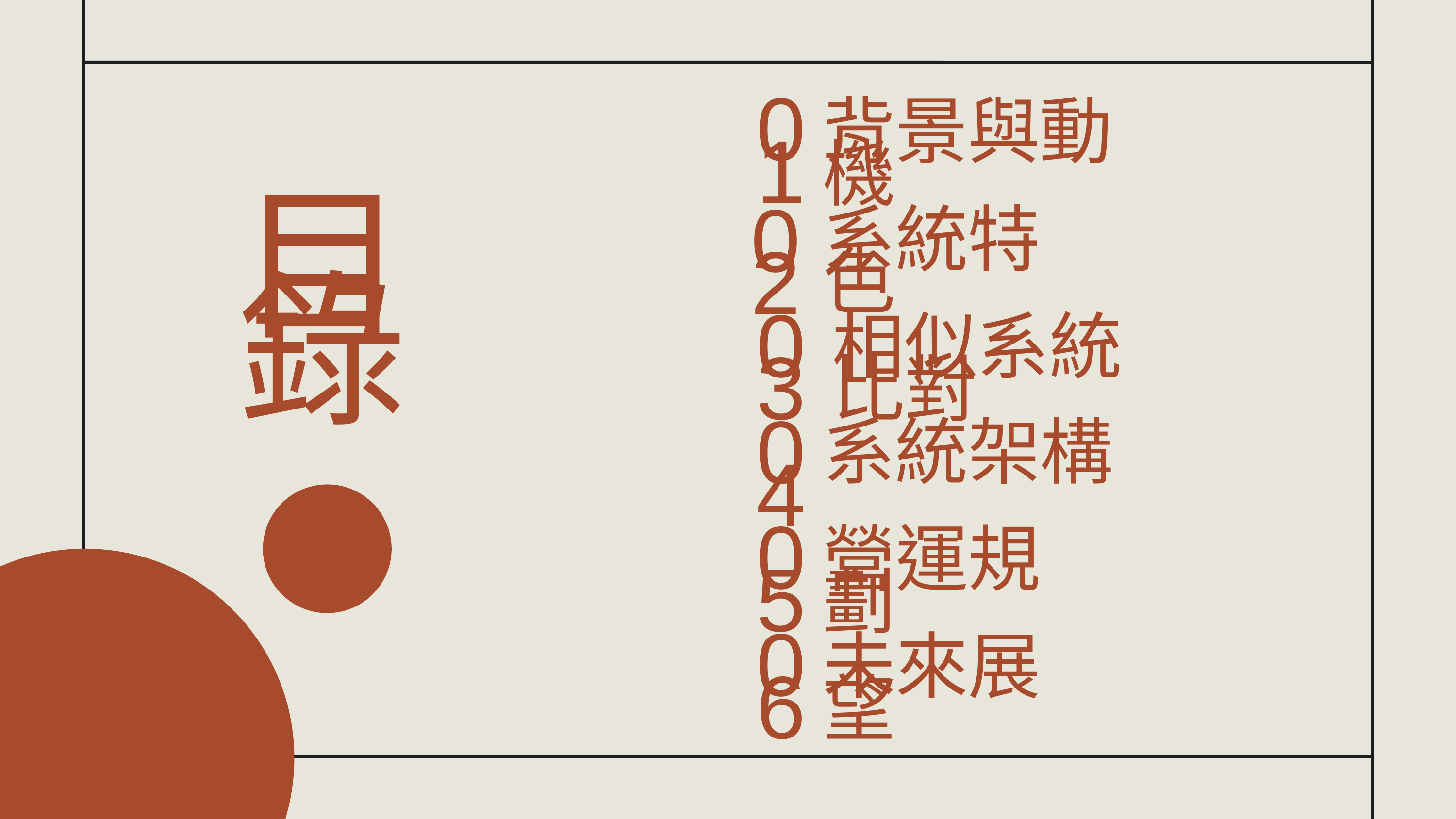

背景與動機
01
系統特色
02
目錄
相似系統比對
03
系統架構
04

營運規劃
05
未來展望
06